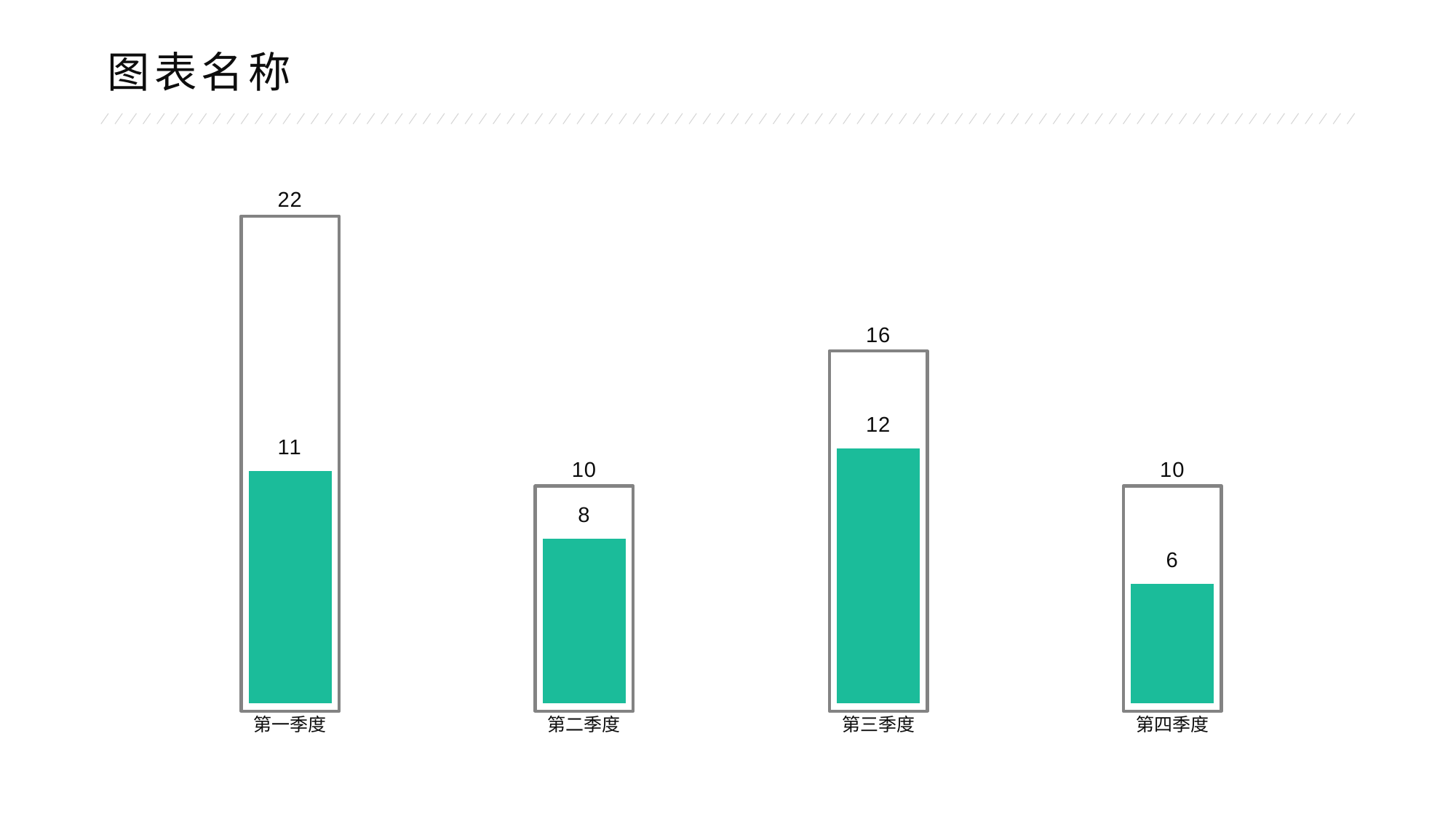

图表名称

### Chart

| Category | 2018 | 2019 |
|---|---|---|
| 第一季度 | 11.0 | 22.0 |
| 第二季度 | 8.0 | 10.0 |
| 第三季度 | 12.0 | 16.0 |
| 第四季度 | 6.0 | 10.0 |